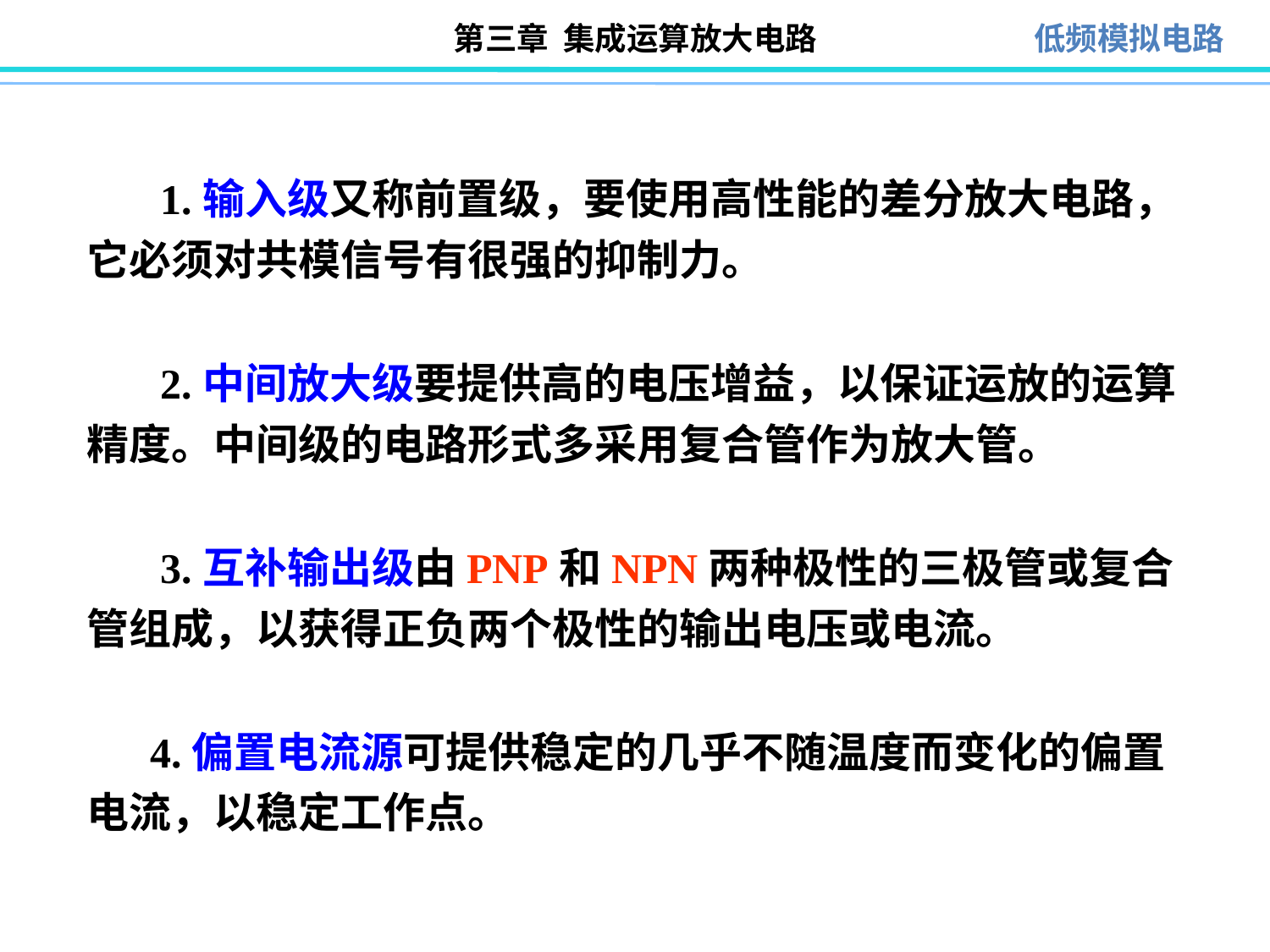

1.输入级又称前置级，要使用高性能的差分放大电路，它必须对共模信号有很强的抑制力。
       2.中间放大级要提供高的电压增益，以保证运放的运算精度。中间级的电路形式多采用复合管作为放大管。
       3.互补输出级由PNP和NPN两种极性的三极管或复合管组成，以获得正负两个极性的输出电压或电流。
      4.偏置电流源可提供稳定的几乎不随温度而变化的偏置电流，以稳定工作点。
24